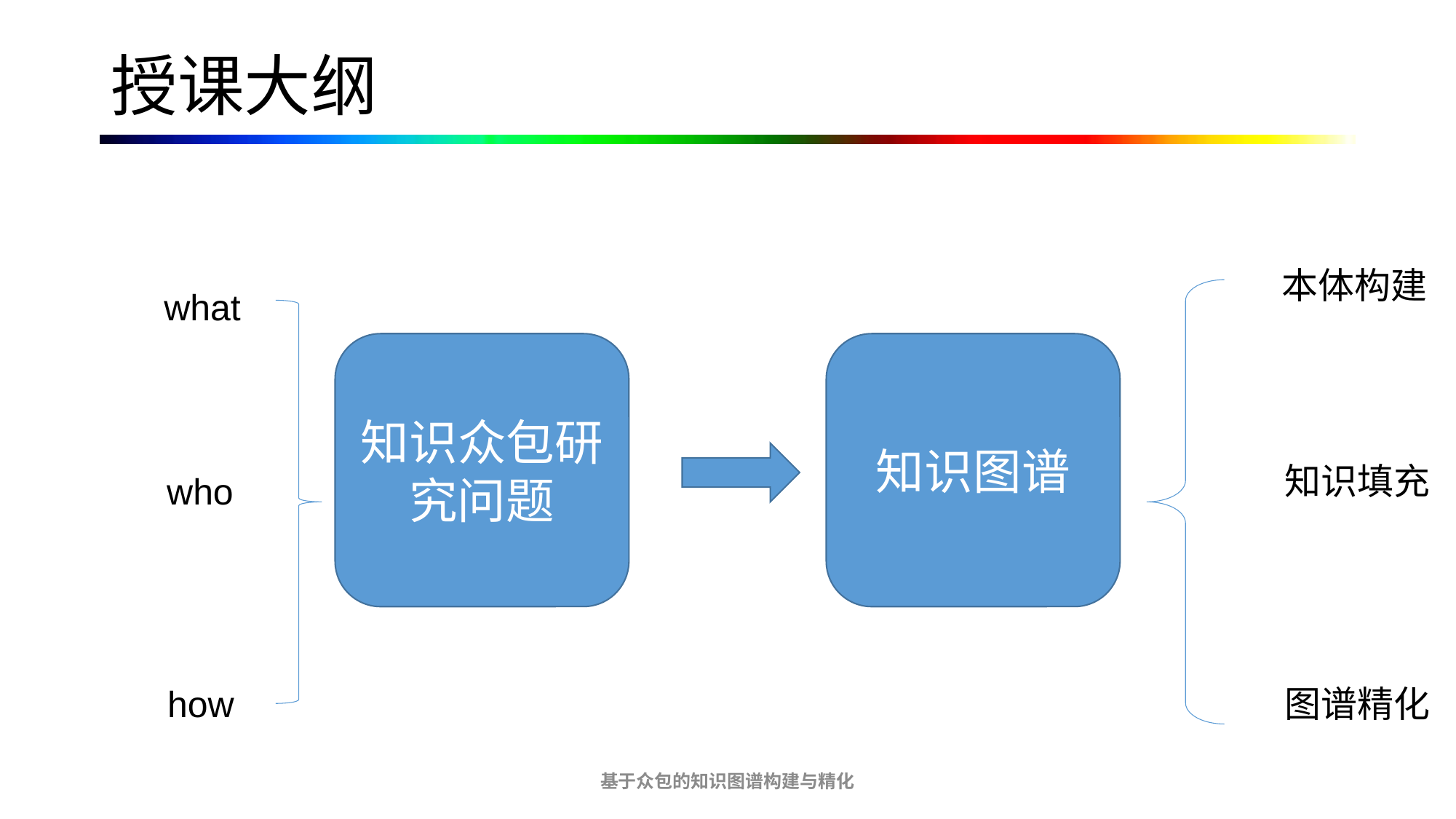

# 授课大纲
本体构建
what

知识众包研究问题
知识图谱

知识填充
who
how
图谱精化

基于众包的知识图谱构建与精化
12